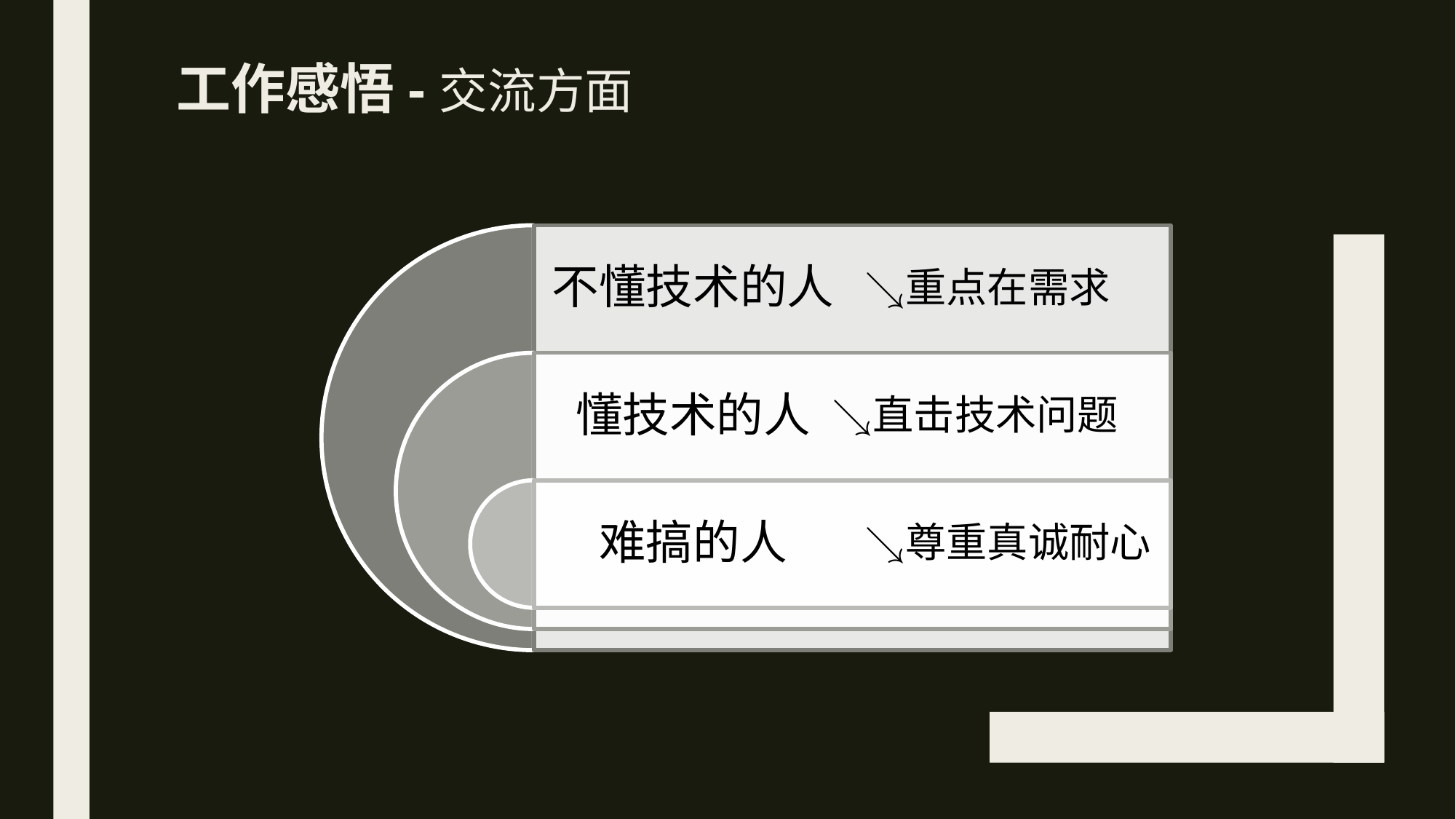

工作感悟-交流方面

不懂技术的人
懂技术的人
难搞的人
重点在需求
直击技术问题
尊重真诚耐心